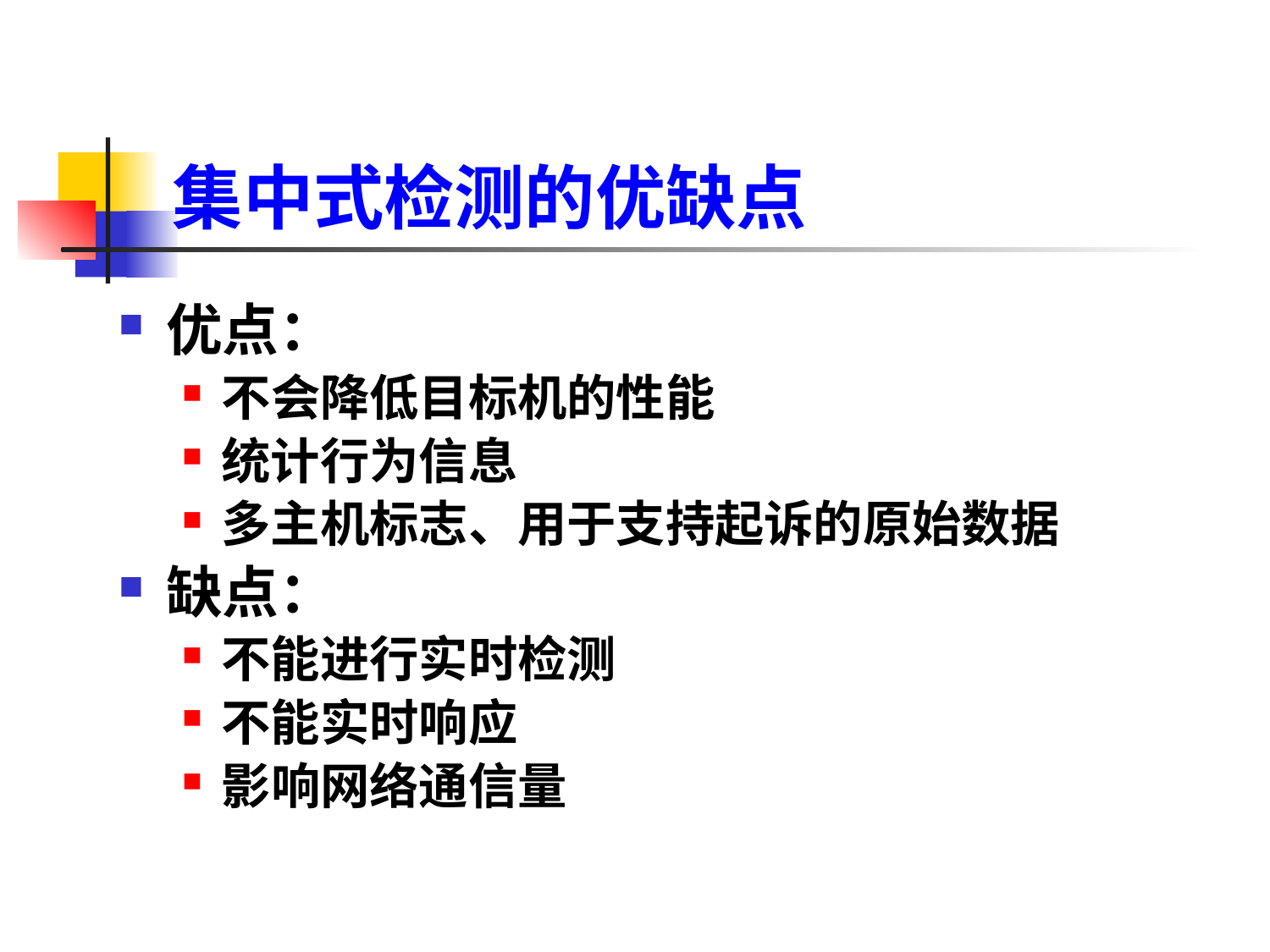

# 集中式检测的优缺点
优点：
不会降低目标机的性能
统计行为信息
多主机标志、用于支持起诉的原始数据
缺点：
不能进行实时检测
不能实时响应
影响网络通信量